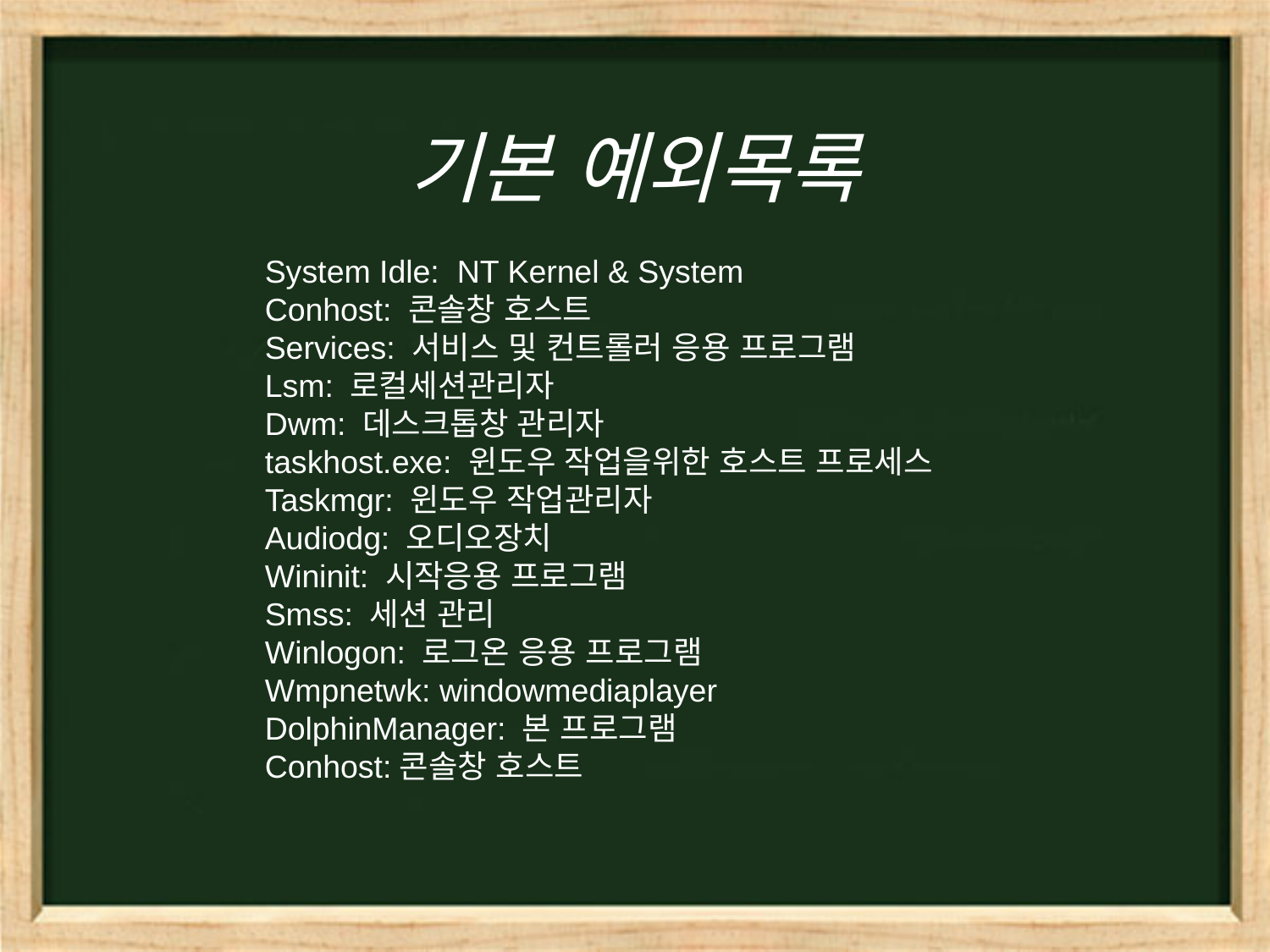

# 기본 예외목록
System Idle:  NT Kernel & System
Conhost: 콘솔창 호스트
Services: 서비스 및 컨트롤러 응용 프로그램
Lsm: 로컬세션관리자
Dwm: 데스크톱창 관리자
taskhost.exe: 윈도우 작업을위한 호스트 프로세스
Taskmgr: 윈도우 작업관리자
Audiodg: 오디오장치
Wininit: 시작응용 프로그램
Smss: 세션 관리
Winlogon: 로그온 응용 프로그램
Wmpnetwk: windowmediaplayer
DolphinManager: 본 프로그램
Conhost:콘솔창 호스트